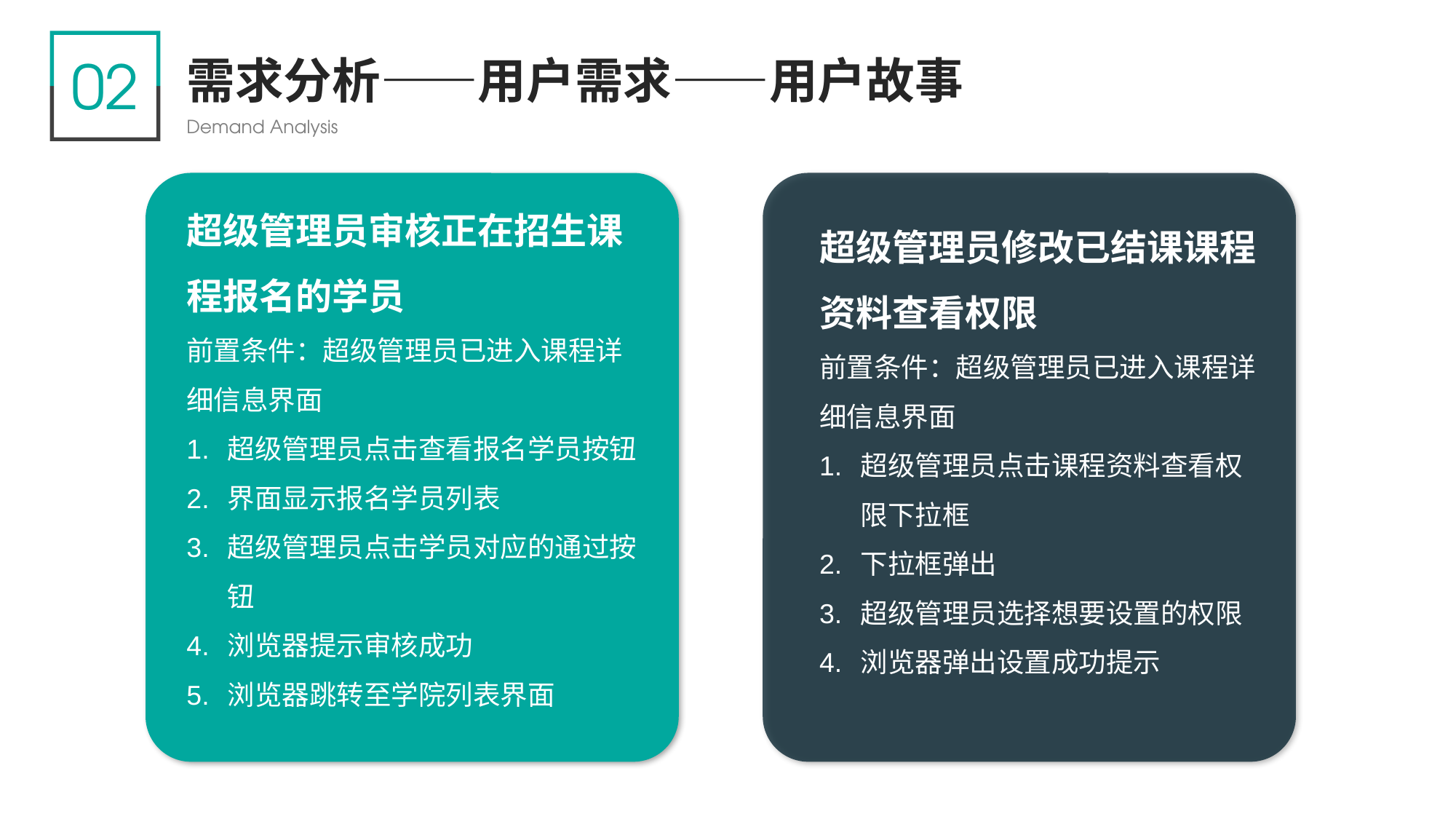

02
需求分析——用户需求——用户故事
Demand Analysis

超级管理员审核正在招生课程报名的学员
前置条件：超级管理员已进入课程详细信息界面
超级管理员点击查看报名学员按钮
界面显示报名学员列表
超级管理员点击学员对应的通过按钮
浏览器提示审核成功
浏览器跳转至学院列表界面

超级管理员修改已结课课程资料查看权限
前置条件：超级管理员已进入课程详细信息界面
超级管理员点击课程资料查看权限下拉框
下拉框弹出
超级管理员选择想要设置的权限
浏览器弹出设置成功提示